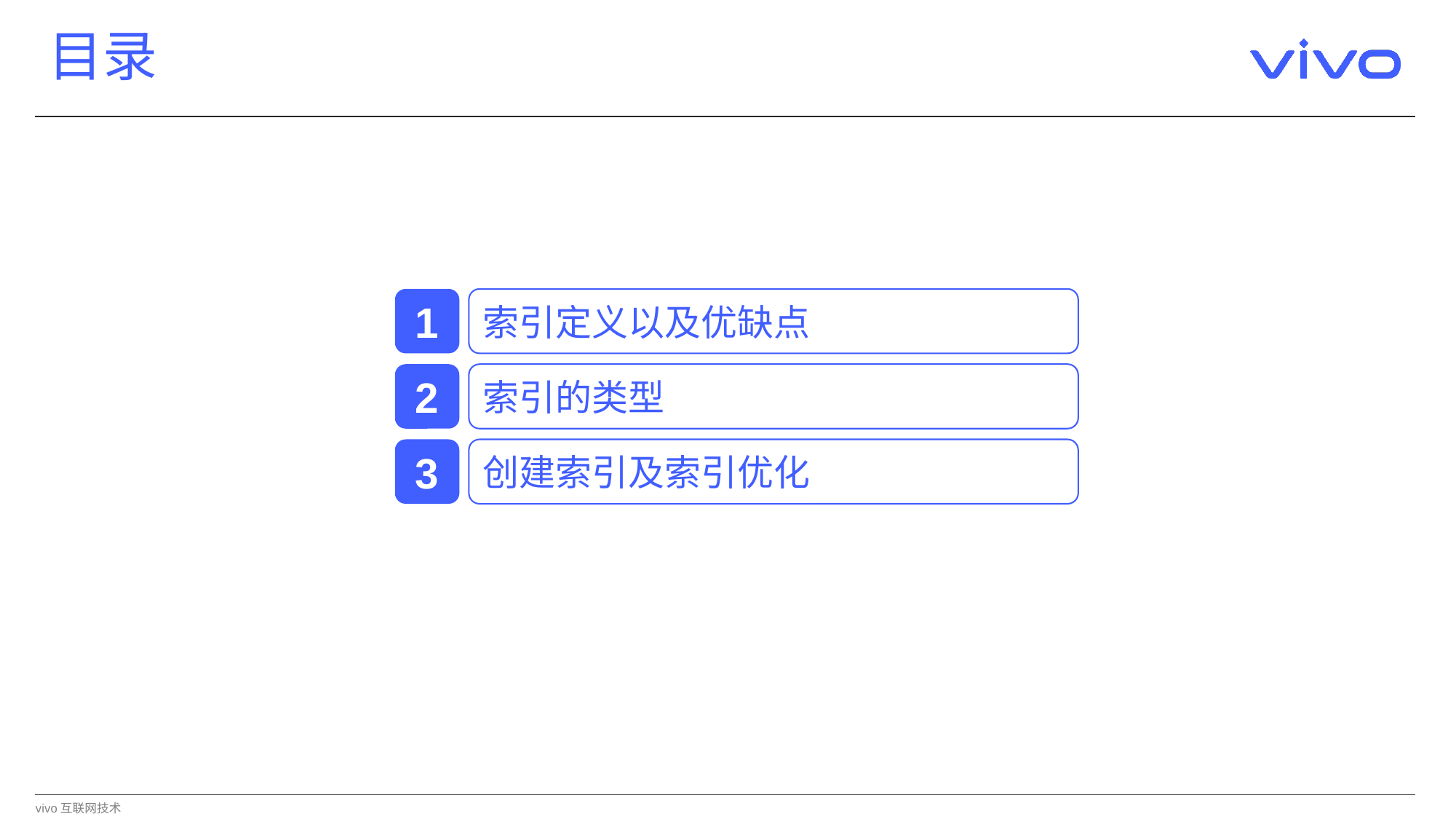

# 目录
1
索引定义以及优缺点
2
索引的类型
3
创建索引及索引优化